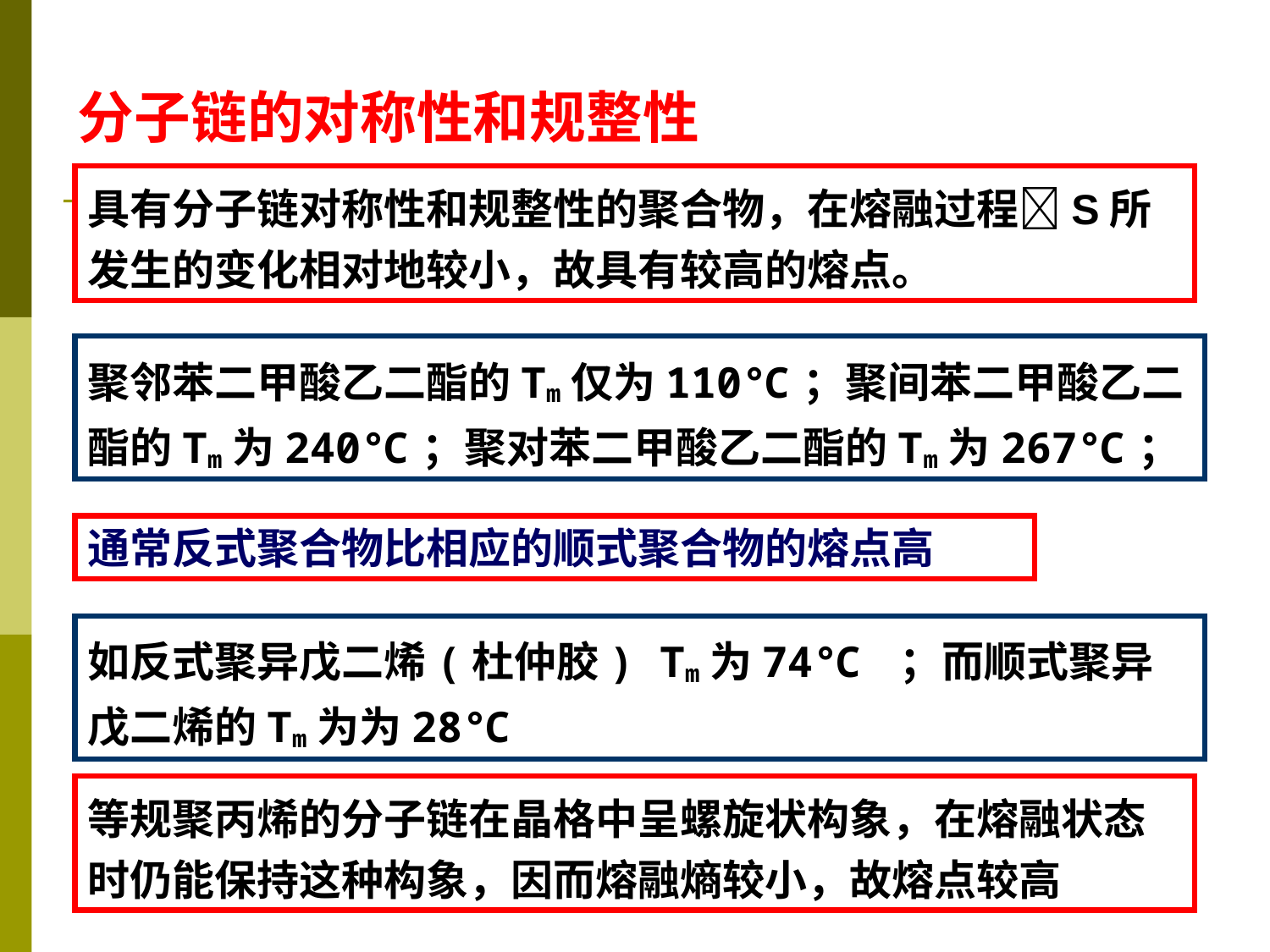

# 分子链的对称性和规整性
具有分子链对称性和规整性的聚合物，在熔融过程ΔS所发生的变化相对地较小，故具有较高的熔点。
聚邻苯二甲酸乙二酯的Tm仅为110℃；聚间苯二甲酸乙二酯的Tm为240℃；聚对苯二甲酸乙二酯的Tm为267℃；
通常反式聚合物比相应的顺式聚合物的熔点高
如反式聚异戊二烯(杜仲胶) Tm为74℃ ；而顺式聚异戊二烯的Tm为为28℃
等规聚丙烯的分子链在晶格中呈螺旋状构象，在熔融状态时仍能保持这种构象，因而熔融熵较小，故熔点较高
126